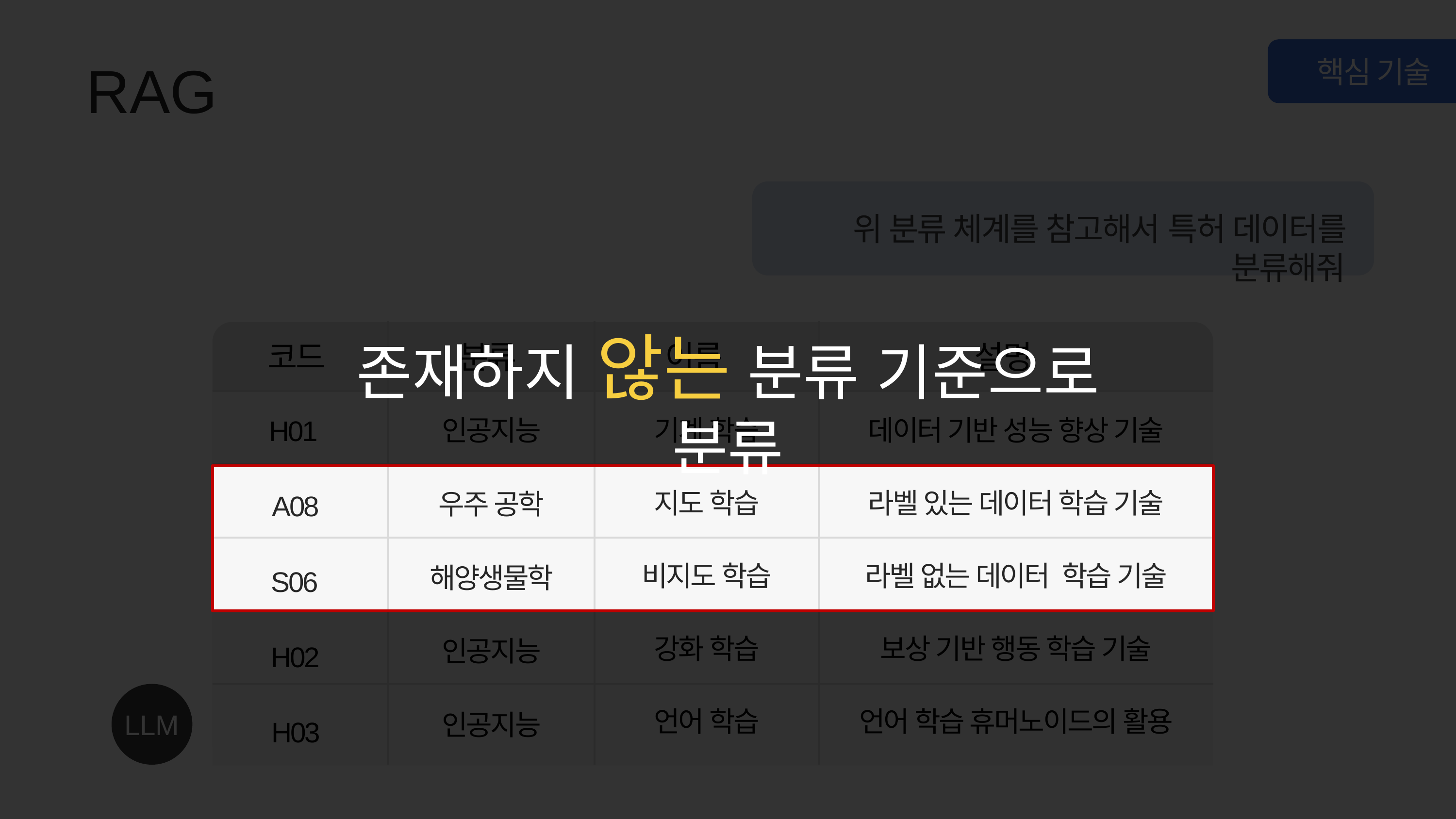

RAG
핵심 기술

위 분류 체계를 참고해서 특허 데이터를 분류해줘
존재하지 않는 분류 기준으로 분류

코드
분류
이름
설명

인공지능
기계 학습
데이터 기반 성능 향상 기술
H01

지도 학습
라벨 있는 데이터 학습 기술
우주 공학
A08
비지도 학습
라벨 없는 데이터  학습 기술
해양생물학
S06
강화 학습
보상 기반 행동 학습 기술
인공지능
H02

언어 학습
언어 학습 휴머노이드의 활용
인공지능
LLM
H03